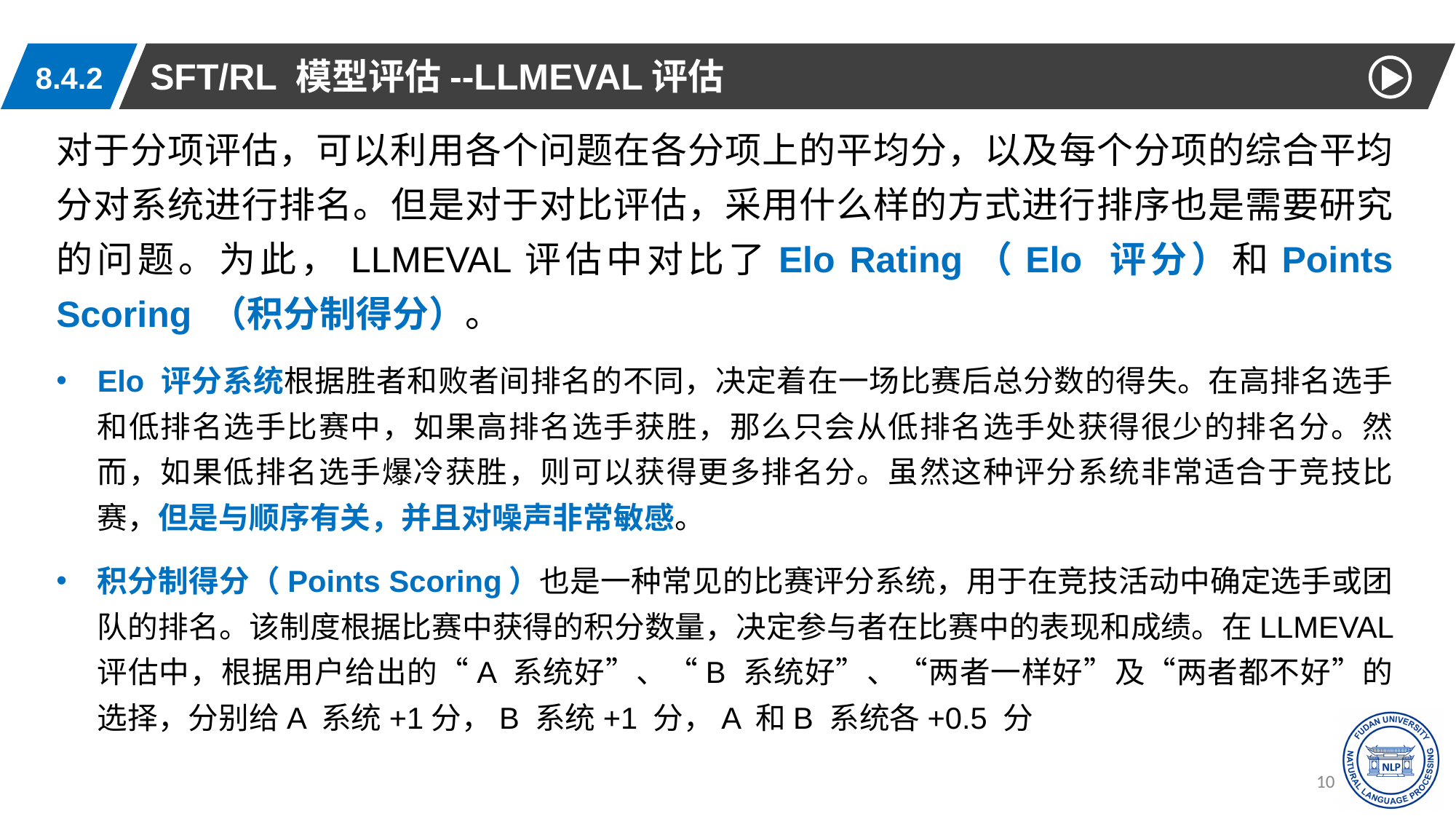

SFT/RL 模型评估--LLMEVAL评估
8.4.2

对于分项评估，可以利用各个问题在各分项上的平均分，以及每个分项的综合平均分对系统进行排名。但是对于对比评估，采用什么样的方式进行排序也是需要研究的问题。为此，LLMEVAL评估中对比了Elo Rating（Elo 评分）和Points Scoring （积分制得分）。
Elo 评分系统根据胜者和败者间排名的不同，决定着在一场比赛后总分数的得失。在高排名选手和低排名选手比赛中，如果高排名选手获胜，那么只会从低排名选手处获得很少的排名分。然而，如果低排名选手爆冷获胜，则可以获得更多排名分。虽然这种评分系统非常适合于竞技比赛，但是与顺序有关，并且对噪声非常敏感。
积分制得分（Points Scoring）也是一种常见的比赛评分系统，用于在竞技活动中确定选手或团队的排名。该制度根据比赛中获得的积分数量，决定参与者在比赛中的表现和成绩。在LLMEVAL 评估中，根据用户给出的“A 系统好”、“B 系统好”、“两者一样好”及“两者都不好”的选择，分别给A 系统+1分，B 系统+1 分，A 和B 系统各+0.5 分
105